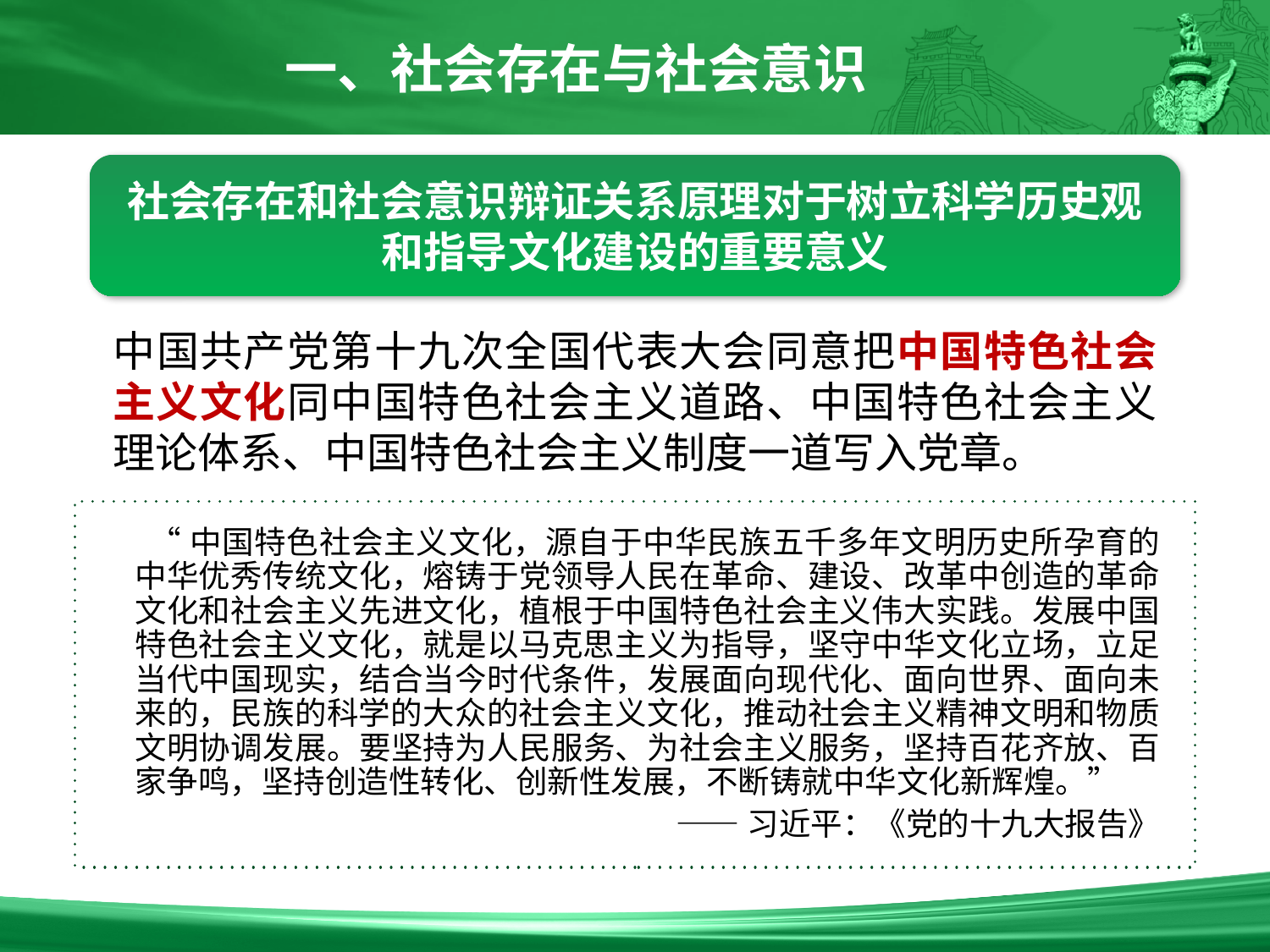

一、社会存在与社会意识
社会存在和社会意识辩证关系原理对于树立科学历史观和指导文化建设的重要意义
中国共产党第十九次全国代表大会同意把中国特色社会主义文化同中国特色社会主义道路、中国特色社会主义理论体系、中国特色社会主义制度一道写入党章。
     “中国特色社会主义文化，源自于中华民族五千多年文明历史所孕育的中华优秀传统文化，熔铸于党领导人民在革命、建设、改革中创造的革命文化和社会主义先进文化，植根于中国特色社会主义伟大实践。发展中国特色社会主义文化，就是以马克思主义为指导，坚守中华文化立场，立足当代中国现实，结合当今时代条件，发展面向现代化、面向世界、面向未来的，民族的科学的大众的社会主义文化，推动社会主义精神文明和物质文明协调发展。要坚持为人民服务、为社会主义服务，坚持百花齐放、百家争鸣，坚持创造性转化、创新性发展，不断铸就中华文化新辉煌。”
——习近平：《党的十九大报告》